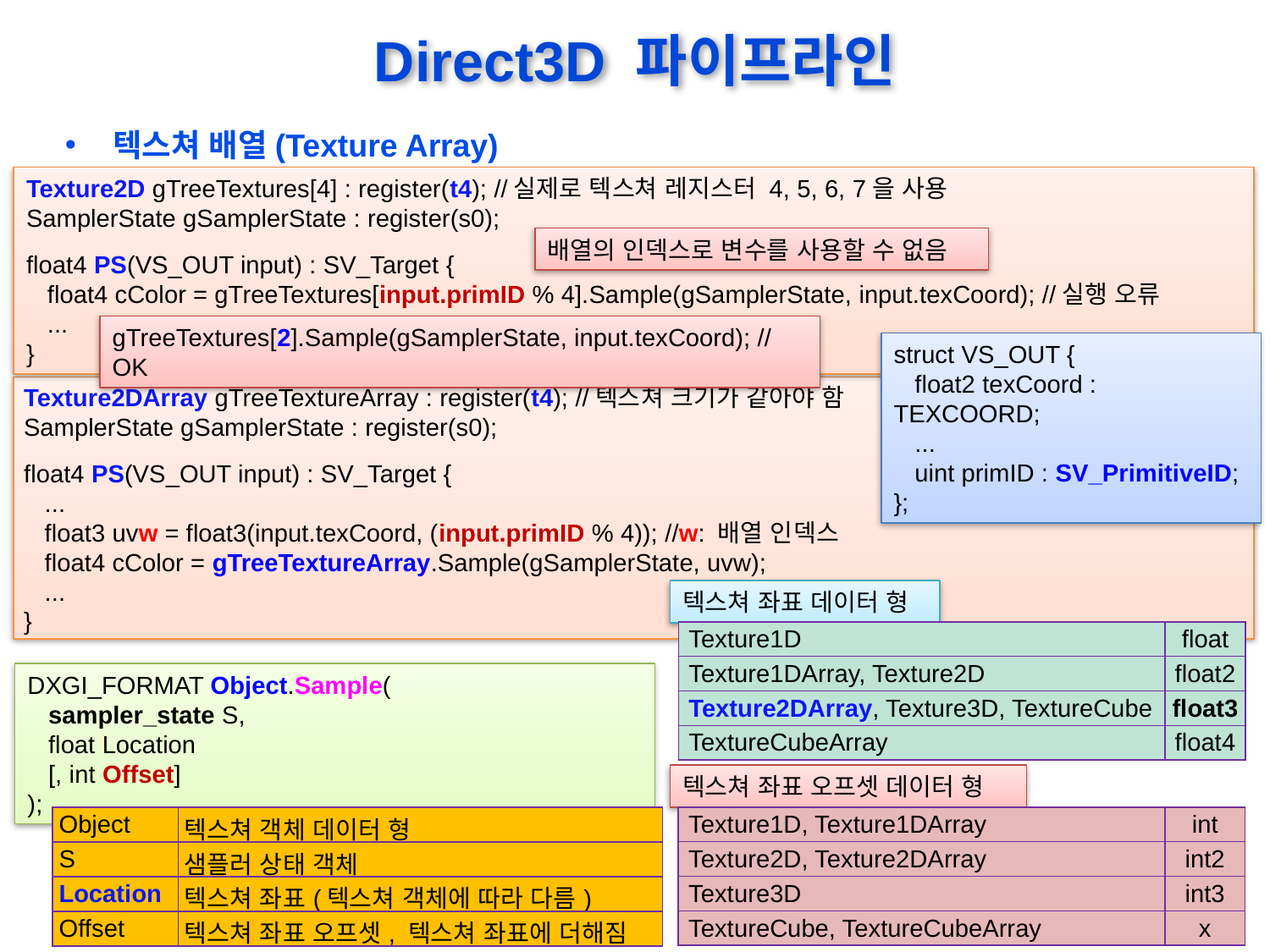

# Direct3D 파이프라인
텍스쳐 배열(Texture Array)
Texture2D gTreeTextures[4] : register(t4); //실제로 텍스쳐 레지스터 4, 5, 6, 7을 사용
SamplerState gSamplerState : register(s0);

float4 PS(VS_OUT input) : SV_Target {
   float4 cColor = gTreeTextures[input.primID % 4].Sample(gSamplerState, input.texCoord); //실행 오류
   ...
}
배열의 인덱스로 변수를 사용할 수 없음
gTreeTextures[2].Sample(gSamplerState, input.texCoord); //OK
struct VS_OUT {
   float2 texCoord : TEXCOORD;
   ...
   uint primID : SV_PrimitiveID;
};
Texture2DArray gTreeTextureArray : register(t4); //텍스쳐 크기가 같아야 함
SamplerState gSamplerState : register(s0);

float4 PS(VS_OUT input) : SV_Target {
   ...
   float3 uvw = float3(input.texCoord, (input.primID % 4)); //w: 배열 인덱스
   float4 cColor = gTreeTextureArray.Sample(gSamplerState, uvw);
   ...
}
텍스쳐 좌표 데이터 형
| Texture1D | float |
| --- | --- |
| Texture1DArray, Texture2D | float2 |
| Texture2DArray, Texture3D, TextureCube | float3 |
| TextureCubeArray | float4 |
DXGI_FORMAT Object.Sample(
   sampler_state S,
   float Location
   [, int Offset]
);
텍스쳐 좌표 오프셋 데이터 형
| Texture1D, Texture1DArray | int |
| --- | --- |
| Texture2D, Texture2DArray | int2 |
| Texture3D | int3 |
| TextureCube, TextureCubeArray | x |
| Object | 텍스쳐 객체 데이터 형 |
| --- | --- |
| S | 샘플러 상태 객체 |
| Location | 텍스쳐 좌표(텍스쳐 객체에 따라 다름) |
| Offset | 텍스쳐 좌표 오프셋, 텍스쳐 좌표에 더해짐 |